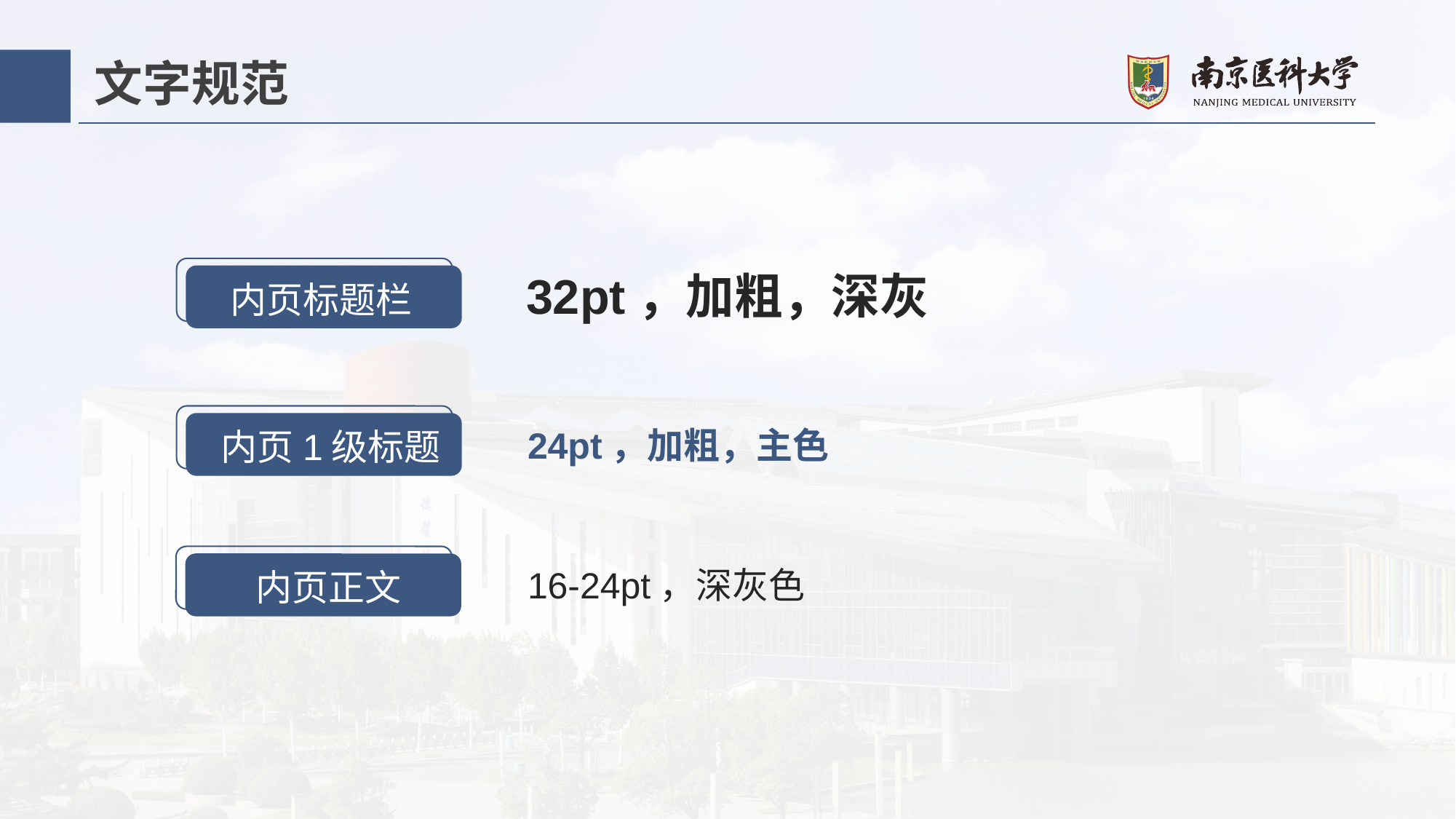

# 文字规范

内页标题栏
32pt，加粗，深灰

内页1级标题
24pt，加粗，主色

内页正文
16-24pt，深灰色